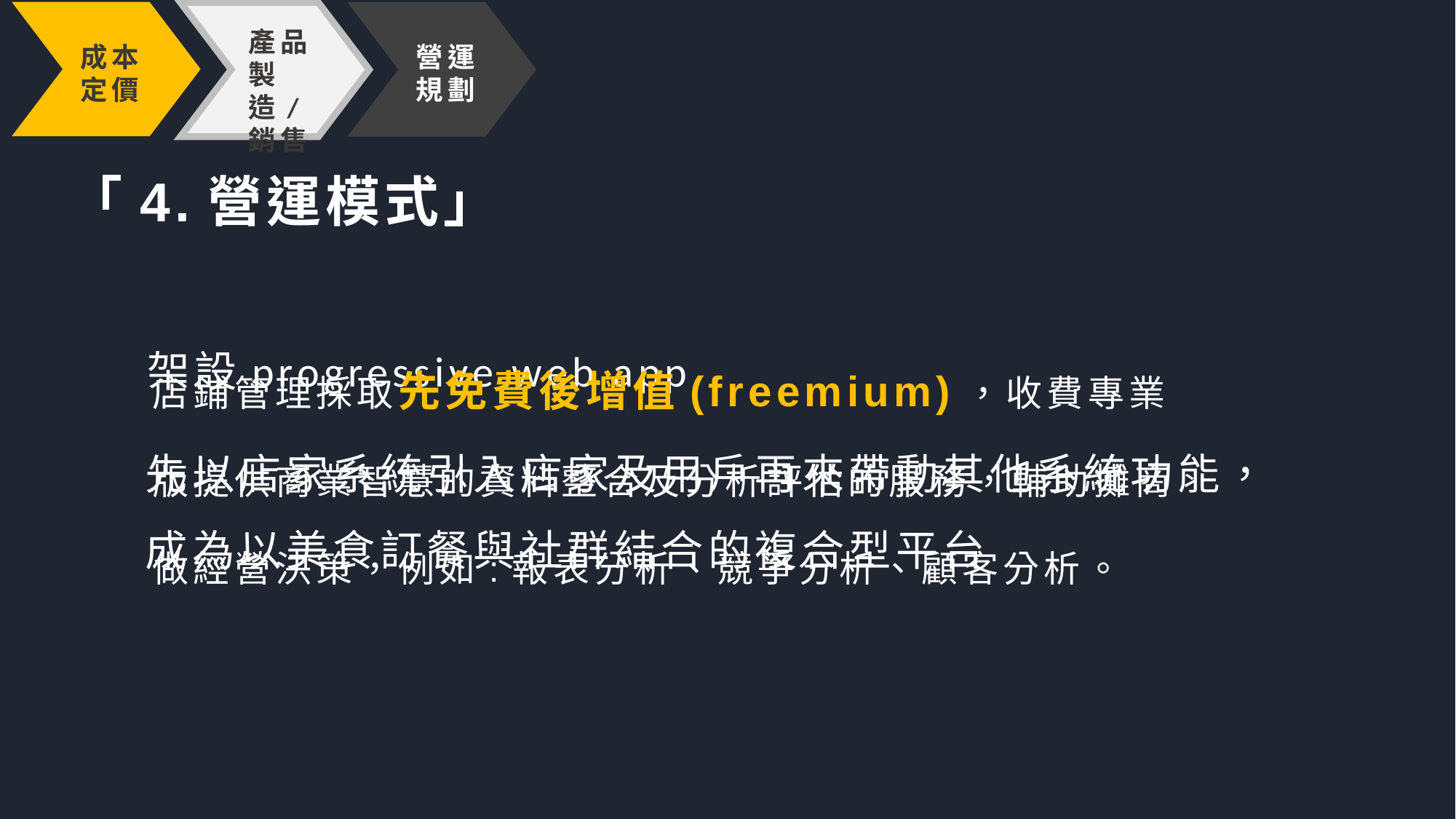

成本定價

營運規劃

產品製造/銷售
「4.營運模式」
店鋪管理採取先免費後增值(freemium)，收費專業版提供商業智慧的資料整合及分析評估的服務，輔助攤商做經營決策，例如:報表分析、競爭分析、顧客分析。
架設progressive web app
先以店家系統引入店家及用戶再來帶動其他系統功能，成為以美食訂餐與社群結合的複合型平台